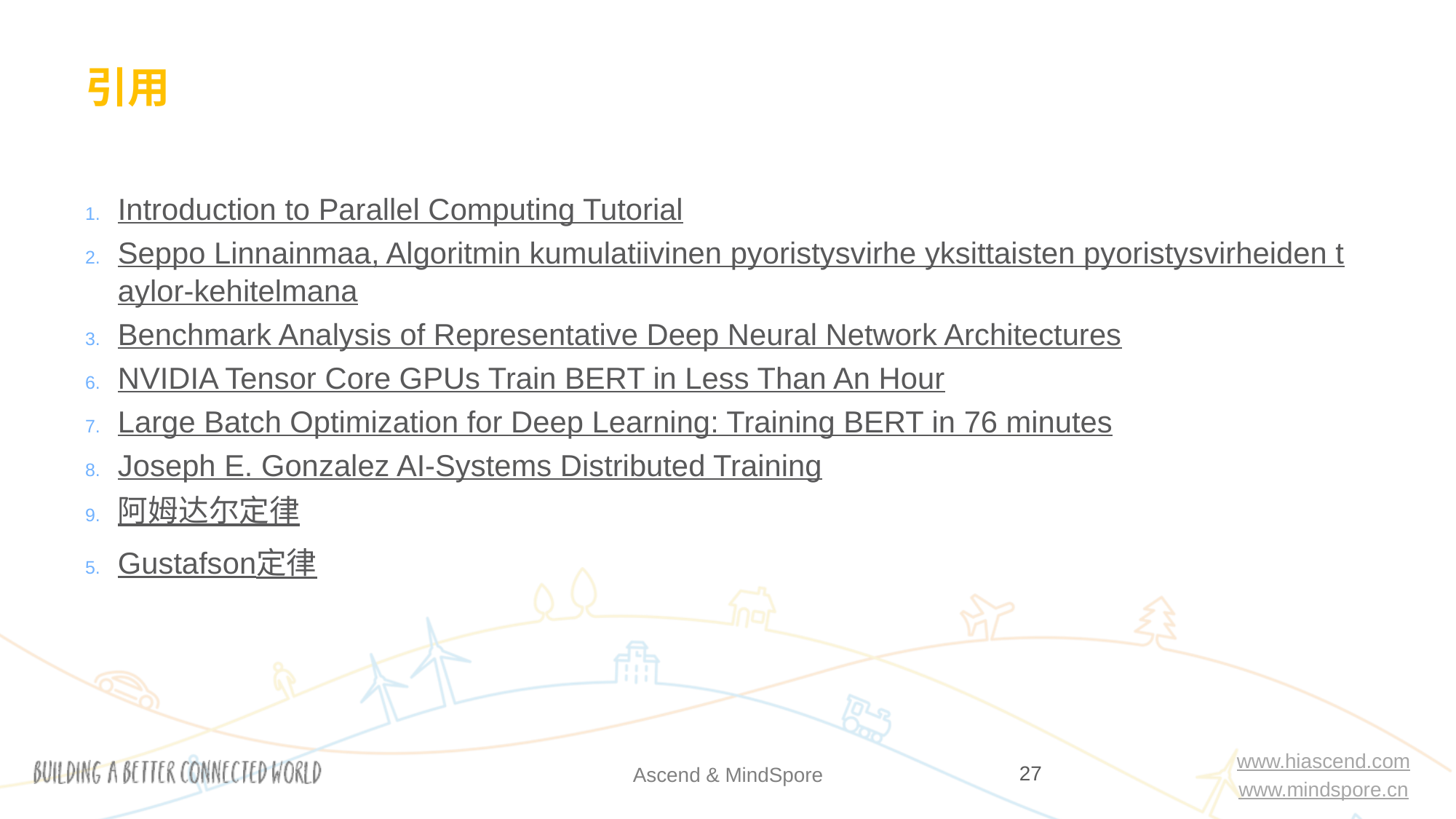

# 引用
Introduction to Parallel Computing Tutorial
Seppo Linnainmaa, Algoritmin kumulatiivinen pyoristysvirhe yksittaisten pyoristysvirheiden taylor-kehitelmana
Benchmark Analysis of Representative Deep Neural Network Architectures
NVIDIA Tensor Core GPUs Train BERT in Less Than An Hour
Large Batch Optimization for Deep Learning: Training BERT in 76 minutes
Joseph E. Gonzalez AI-Systems Distributed Training
阿姆达尔定律
Gustafson定律